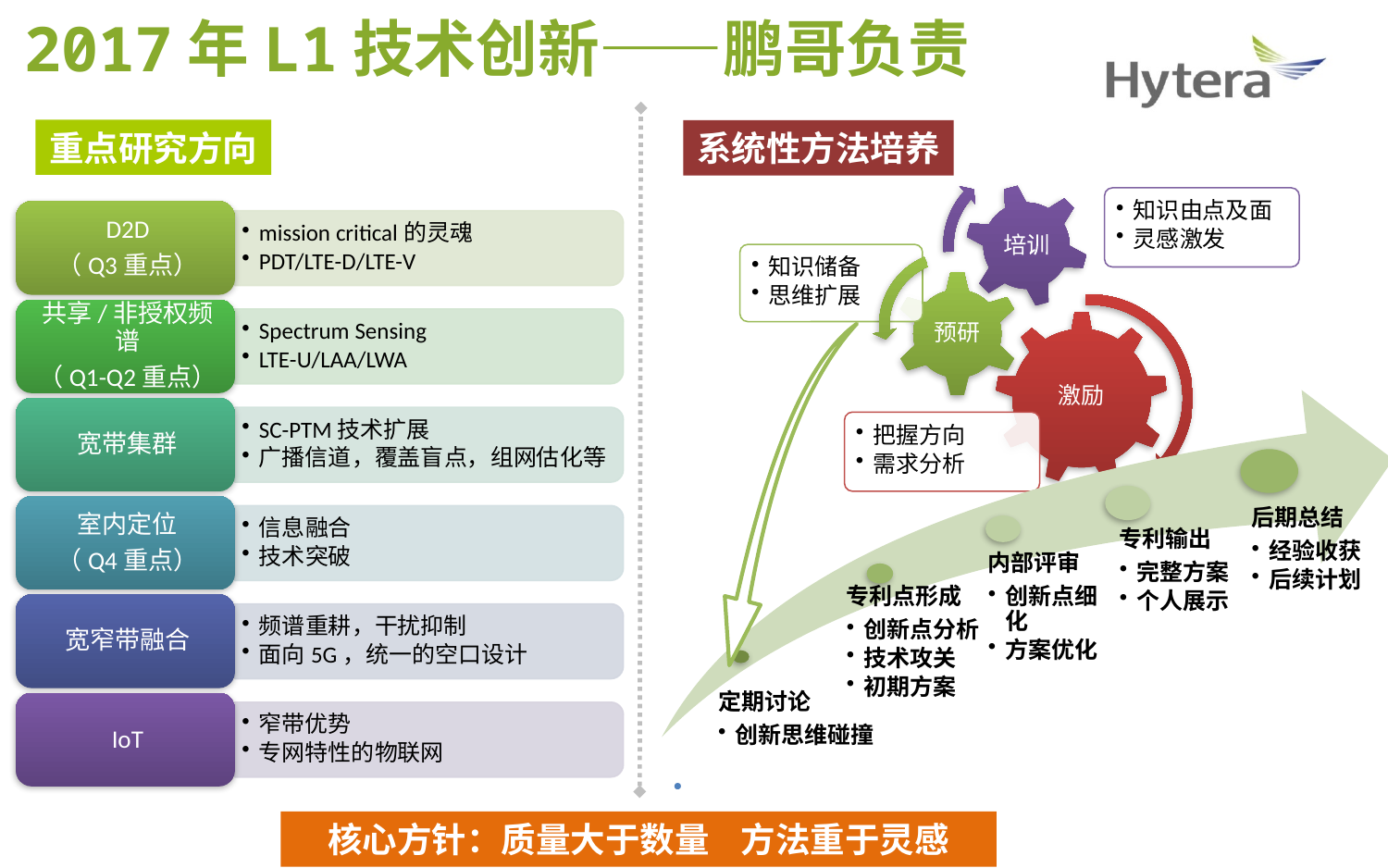

2017年L1技术创新——鹏哥负责
重点研究方向
系统性方法培养
激励
把握方向
需求分析
预研
知识储备
思维扩展
培训
知识由点及面
灵感激发
mission critical的灵魂
PDT/LTE-D/LTE-V
D2D
（Q3重点）
Spectrum Sensing
LTE-U/LAA/LWA
共享/非授权频谱
（Q1-Q2重点）
SC-PTM技术扩展
广播信道，覆盖盲点，组网估化等
宽带集群
信息融合
技术突破
室内定位
（Q4重点）
频谱重耕，干扰抑制
面向5G，统一的空口设计
宽窄带融合
窄带优势
专网特性的物联网
IoT

定期讨论
创新思维碰撞
专利点形成
创新点分析
技术攻关
初期方案
内部评审
创新点细化
方案优化
专利输出
完整方案
个人展示
后期总结
经验收获
后续计划
12月

9月至今

核心方针：质量大于数量    方法重于灵感